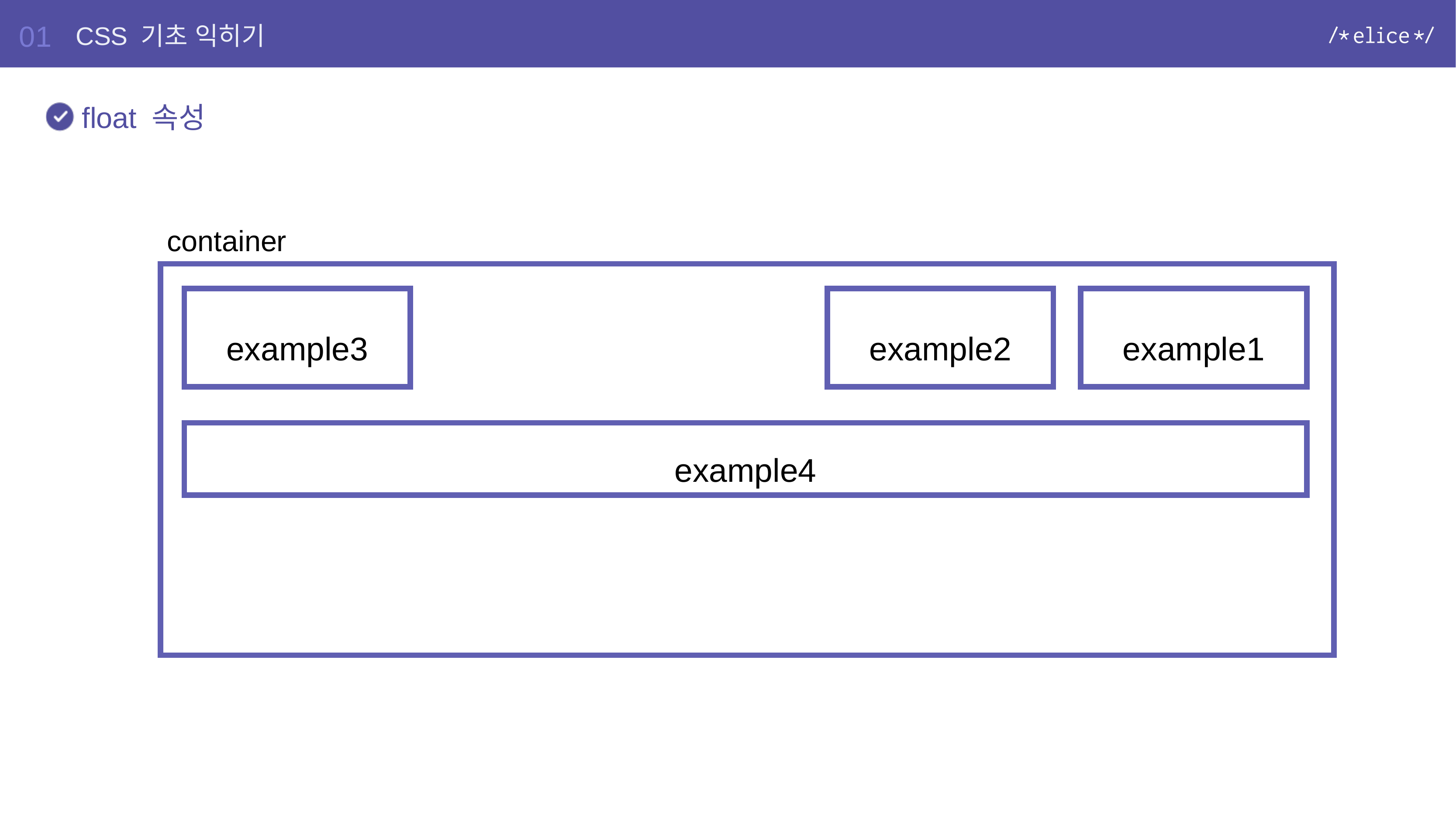

01
CSS 기초 익히기
float 속성
container

example3
example2
example1
example4